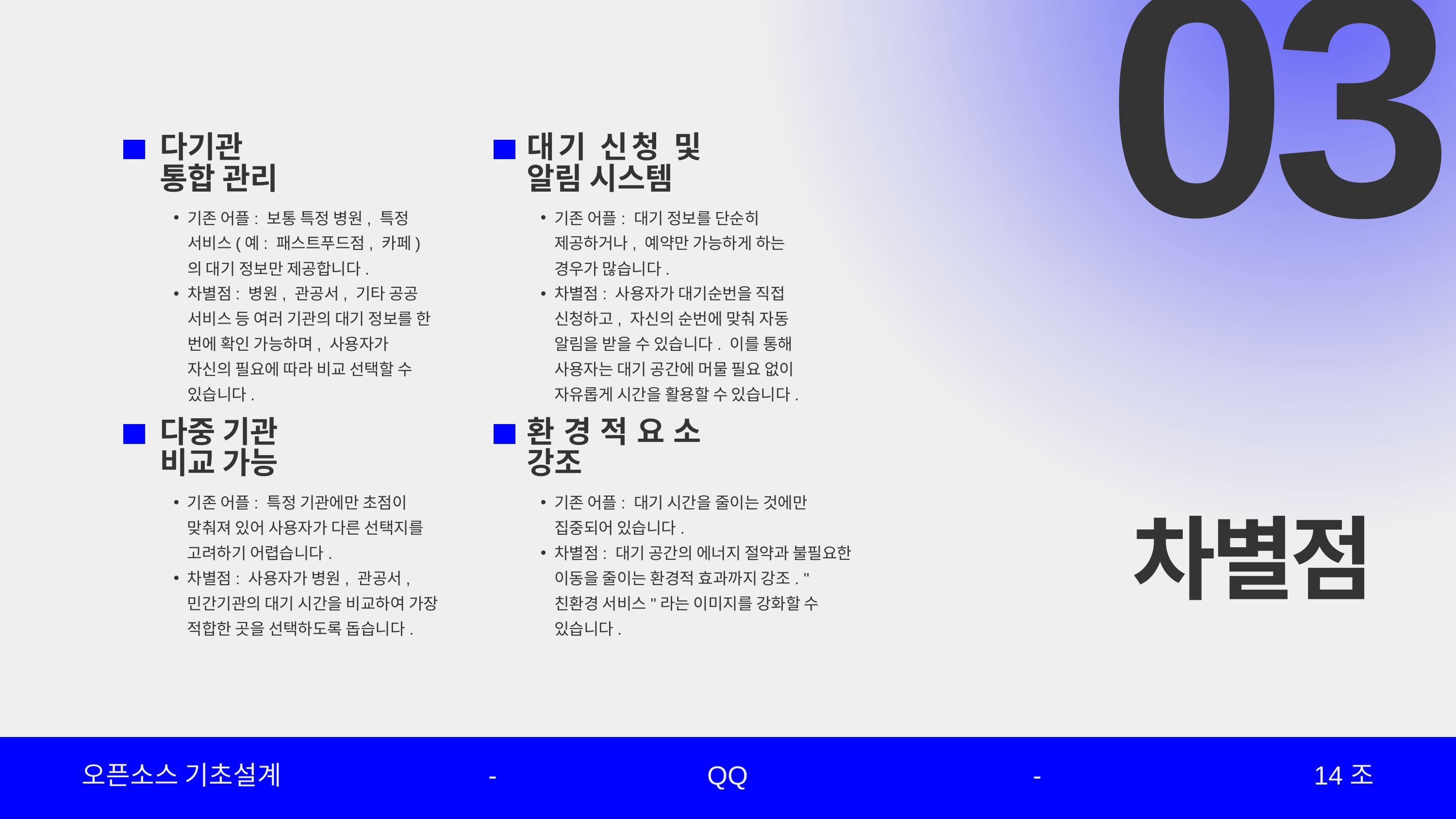

03
다기관
통합 관리
대기 신청 및 알림 시스템

기존 어플: 보통 특정 병원, 특정 서비스(예: 패스트푸드점, 카페)의 대기 정보만 제공합니다.
차별점: 병원, 관공서, 기타 공공 서비스 등 여러 기관의 대기 정보를 한 번에 확인 가능하며, 사용자가 자신의 필요에 따라 비교 선택할 수 있습니다.

기존 어플: 대기 정보를 단순히 제공하거나, 예약만 가능하게 하는 경우가 많습니다.
차별점: 사용자가 대기순번을 직접 신청하고, 자신의 순번에 맞춰 자동 알림을 받을 수 있습니다. 이를 통해 사용자는 대기 공간에 머물 필요 없이 자유롭게 시간을 활용할 수 있습니다.

다중 기관
비교 가능
환경적요소 강조

기존 어플: 특정 기관에만 초점이 맞춰져 있어 사용자가 다른 선택지를 고려하기 어렵습니다.
차별점: 사용자가 병원, 관공서, 민간기관의 대기 시간을 비교하여 가장 적합한 곳을 선택하도록 돕습니다.

기존 어플: 대기 시간을 줄이는 것에만 집중되어 있습니다.
차별점: 대기 공간의 에너지 절약과 불필요한 이동을 줄이는 환경적 효과까지 강조. "친환경 서비스"라는 이미지를 강화할 수 있습니다.

차별점

오픈소스 기초설계
-
QQ
-
14조